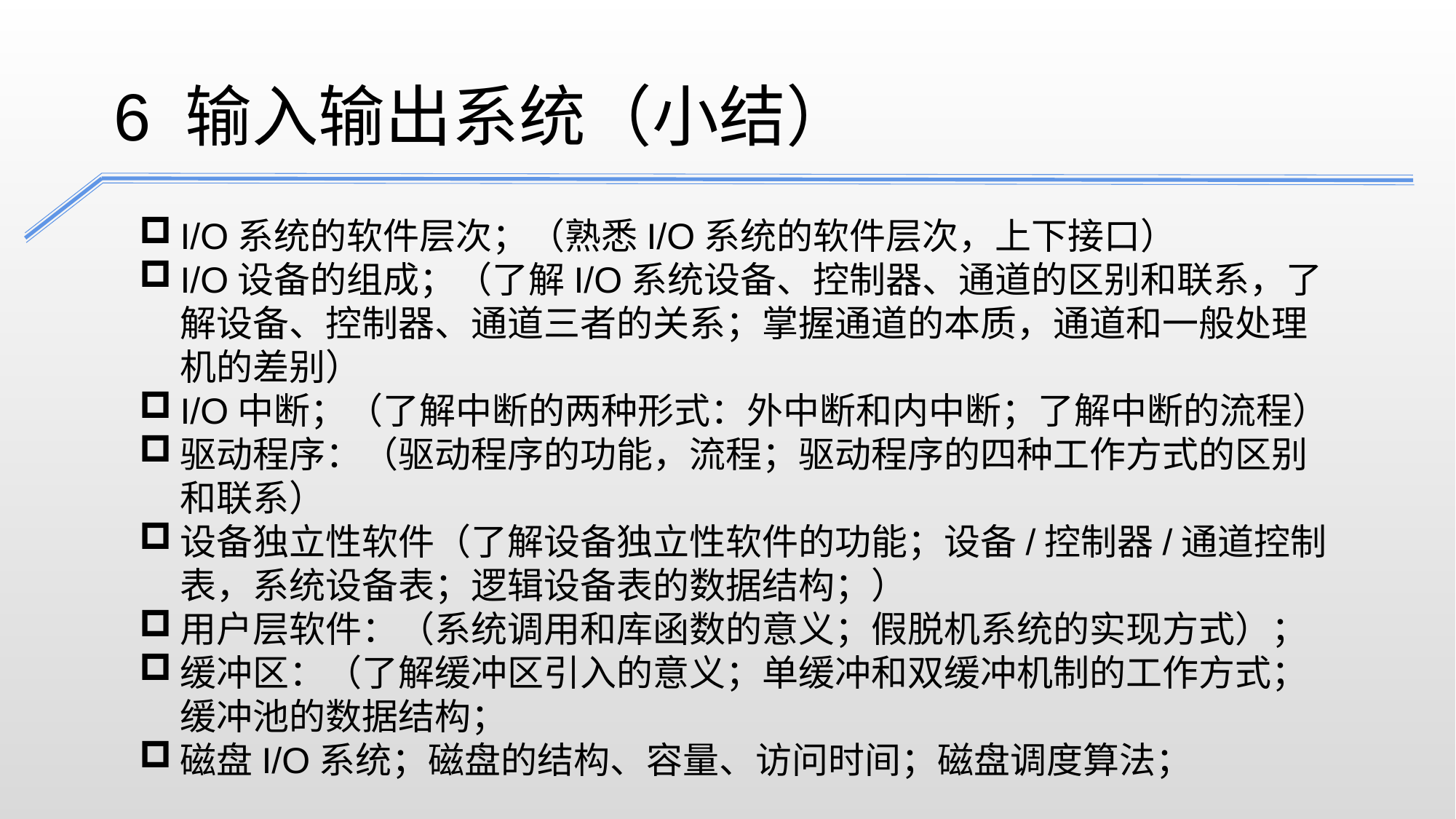

6 输入输出系统（小结）
I/O系统的软件层次；（熟悉I/O系统的软件层次，上下接口）
I/O设备的组成；（了解I/O系统设备、控制器、通道的区别和联系，了解设备、控制器、通道三者的关系；掌握通道的本质，通道和一般处理机的差别）
I/O中断；（了解中断的两种形式：外中断和内中断；了解中断的流程）
驱动程序：（驱动程序的功能，流程；驱动程序的四种工作方式的区别和联系）
设备独立性软件（了解设备独立性软件的功能；设备/控制器/通道控制表，系统设备表；逻辑设备表的数据结构；）
用户层软件：（系统调用和库函数的意义；假脱机系统的实现方式）；
缓冲区：（了解缓冲区引入的意义；单缓冲和双缓冲机制的工作方式；缓冲池的数据结构；
磁盘I/O系统；磁盘的结构、容量、访问时间；磁盘调度算法；